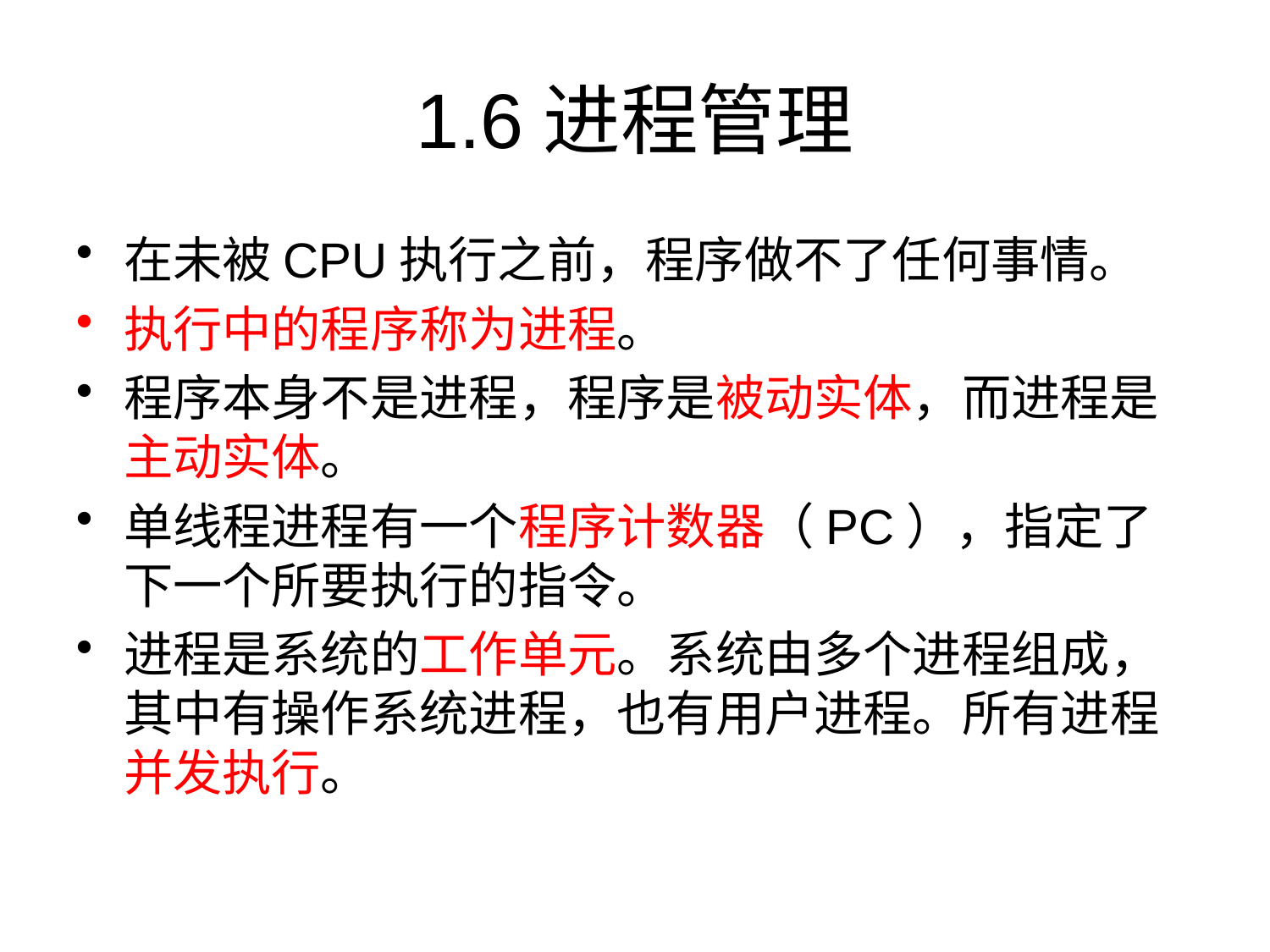

# 1.6	进程管理
在未被CPU执行之前，程序做不了任何事情。
执行中的程序称为进程。
程序本身不是进程，程序是被动实体，而进程是主动实体。
单线程进程有一个程序计数器（PC），指定了下一个所要执行的指令。
进程是系统的工作单元。系统由多个进程组成，其中有操作系统进程，也有用户进程。所有进程并发执行。